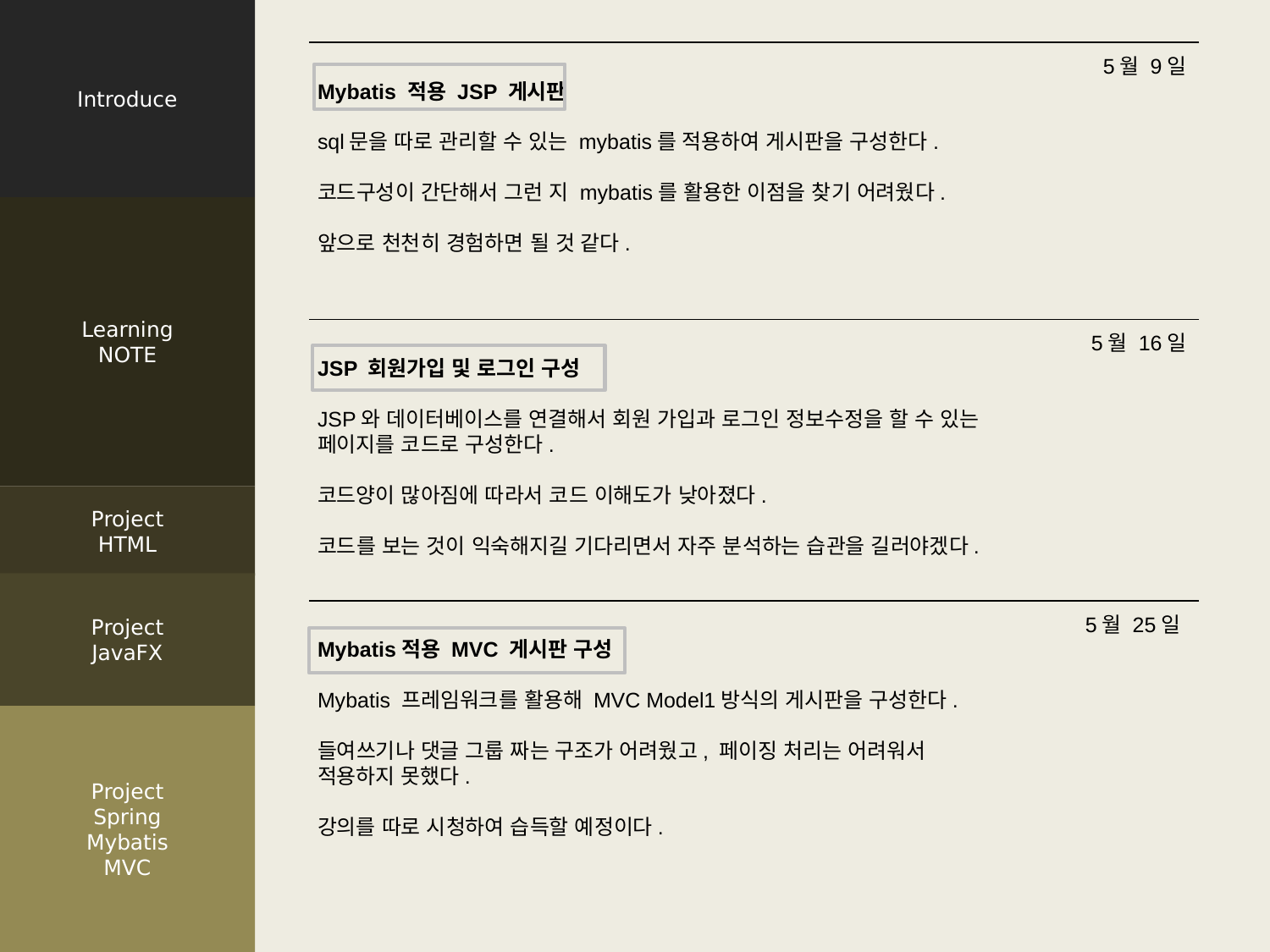

Introduce
Learning
NOTE
Project
HTML
Project
JavaFX
Project
Spring
Mybatis
MVC

5월 9일
Mybatis 적용 JSP 게시판

sql문을 따로 관리할 수 있는 mybatis를 적용하여 게시판을 구성한다.

코드구성이 간단해서 그런 지 mybatis를 활용한 이점을 찾기 어려웠다.

앞으로 천천히 경험하면 될 것 같다.

5월 16일
JSP 회원가입 및 로그인 구성

JSP와 데이터베이스를 연결해서 회원 가입과 로그인 정보수정을 할 수 있는
페이지를 코드로 구성한다.

코드양이 많아짐에 따라서 코드 이해도가 낮아졌다.

코드를 보는 것이 익숙해지길 기다리면서 자주 분석하는 습관을 길러야겠다.

5월 25일
Mybatis적용 MVC 게시판 구성

Mybatis 프레임워크를 활용해 MVC Model1방식의 게시판을 구성한다.

들여쓰기나 댓글 그룹 짜는 구조가 어려웠고, 페이징 처리는 어려워서
적용하지 못했다.

강의를 따로 시청하여 습득할 예정이다.